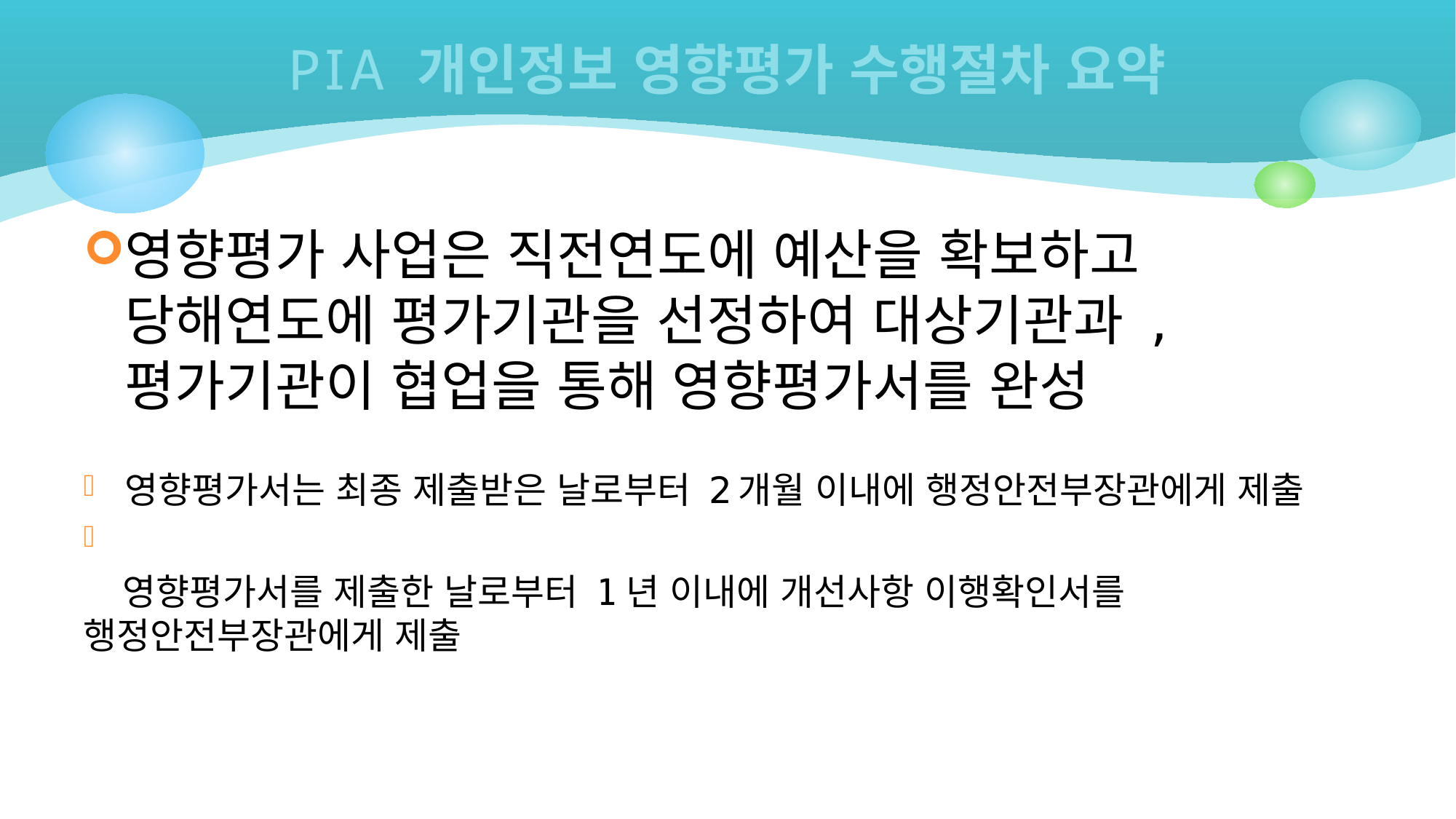

# PIA 개인정보 영향평가 수행절차 요약
영향평가 사업은 직전연도에 예산을 확보하고 당해연도에 평가기관을 선정하여 대상기관과 , 평가기관이 협업을 통해 영향평가서를 완성

영향평가서는 최종 제출받은 날로부터 2개월 이내에 행정안전부장관에게 제출

   영향평가서를 제출한 날로부터 1년 이내에 개선사항 이행확인서를       행정안전부장관에게 제출